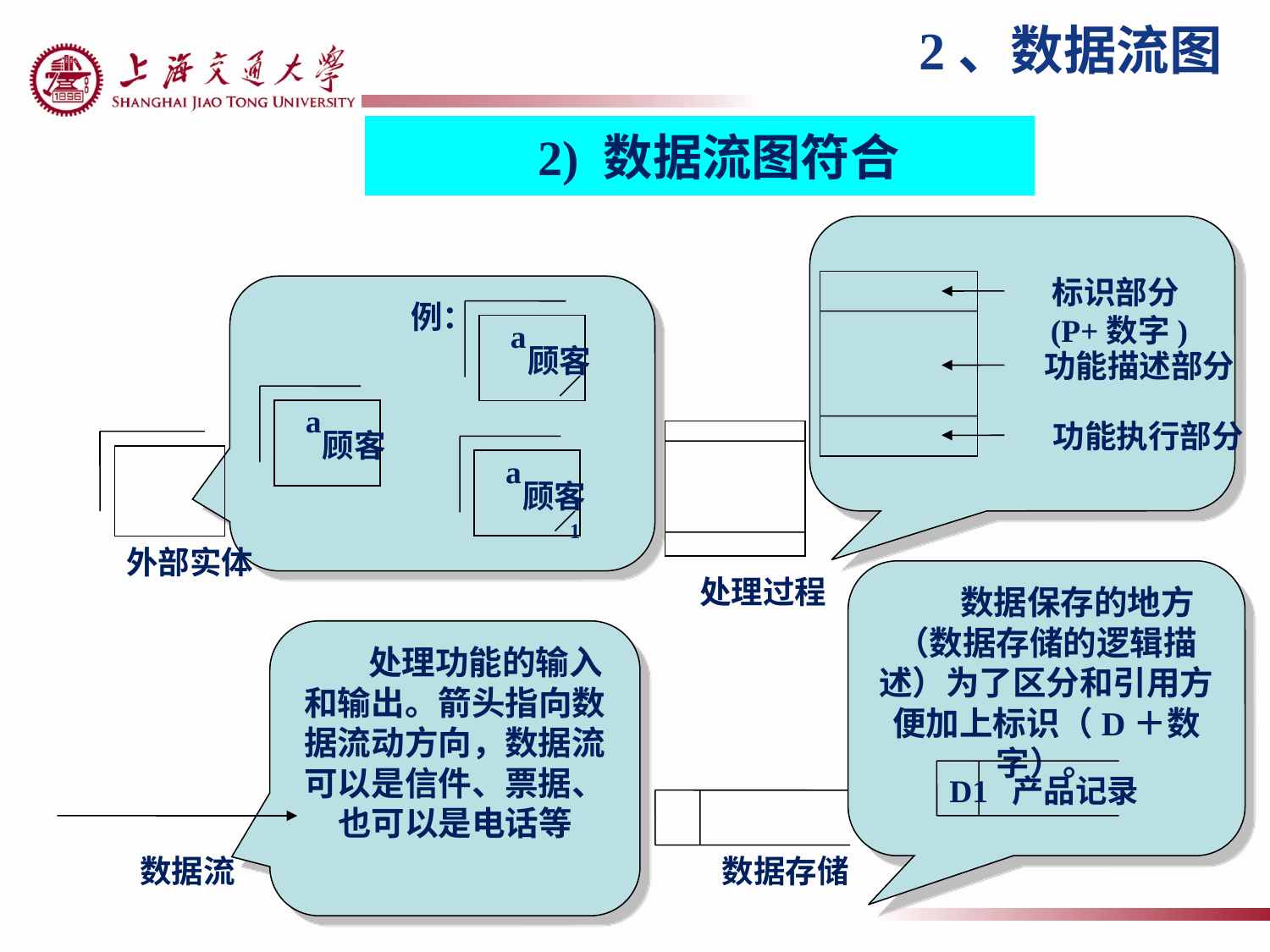

2、数据流图
2) 数据流图符合

标识部分(P+数字)

功能描述部分

功能执行部分

例：

a
顾客

a
顾客

a
顾客

1
基本符号：

处理过程

外部实体

数据存储

数据流
       数据保存的地方（数据存储的逻辑描述）为了区分和引用方便加上标识（D＋数字）。

D1  产品记录
       处理功能的输入和输出。箭头指向数据流动方向，数据流可以是信件、票据、也可以是电话等